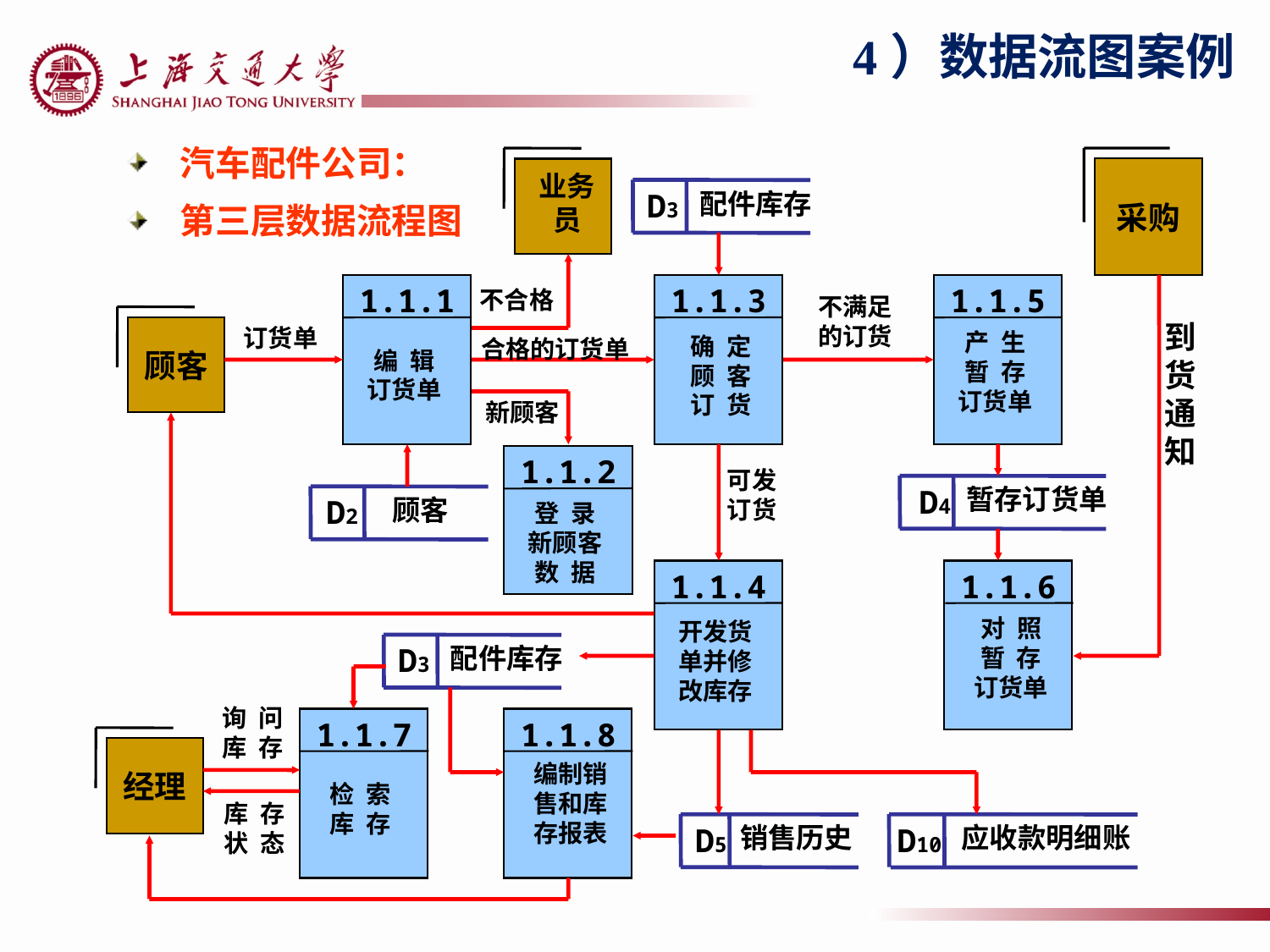

# 4）数据流图案例
汽车配件公司：
第三层数据流程图

采购
业务
员

D3
配件库存

1.1.1

1.1.3

1.1.5

不合格
不满足
的订货

到
货
通
知
订货单
顾客

产  生
暂  存
订货单
确  定
顾  客
订  货
合格的订货单

编  辑
订货单

新顾客

1.1.2
可发
订货

D4
暂存订货单

顾客
D2

登  录
新顾客
数  据

1.1.4

1.1.6

对  照
暂  存
订货单
开发货
单并修
改库存

D3
配件库存

询  问
库  存

1.1.7

1.1.8

编制销
售和库
存报表

经理

检  索
库  存

库  存
状  态

D5
销售历史

D10

应收款明细账